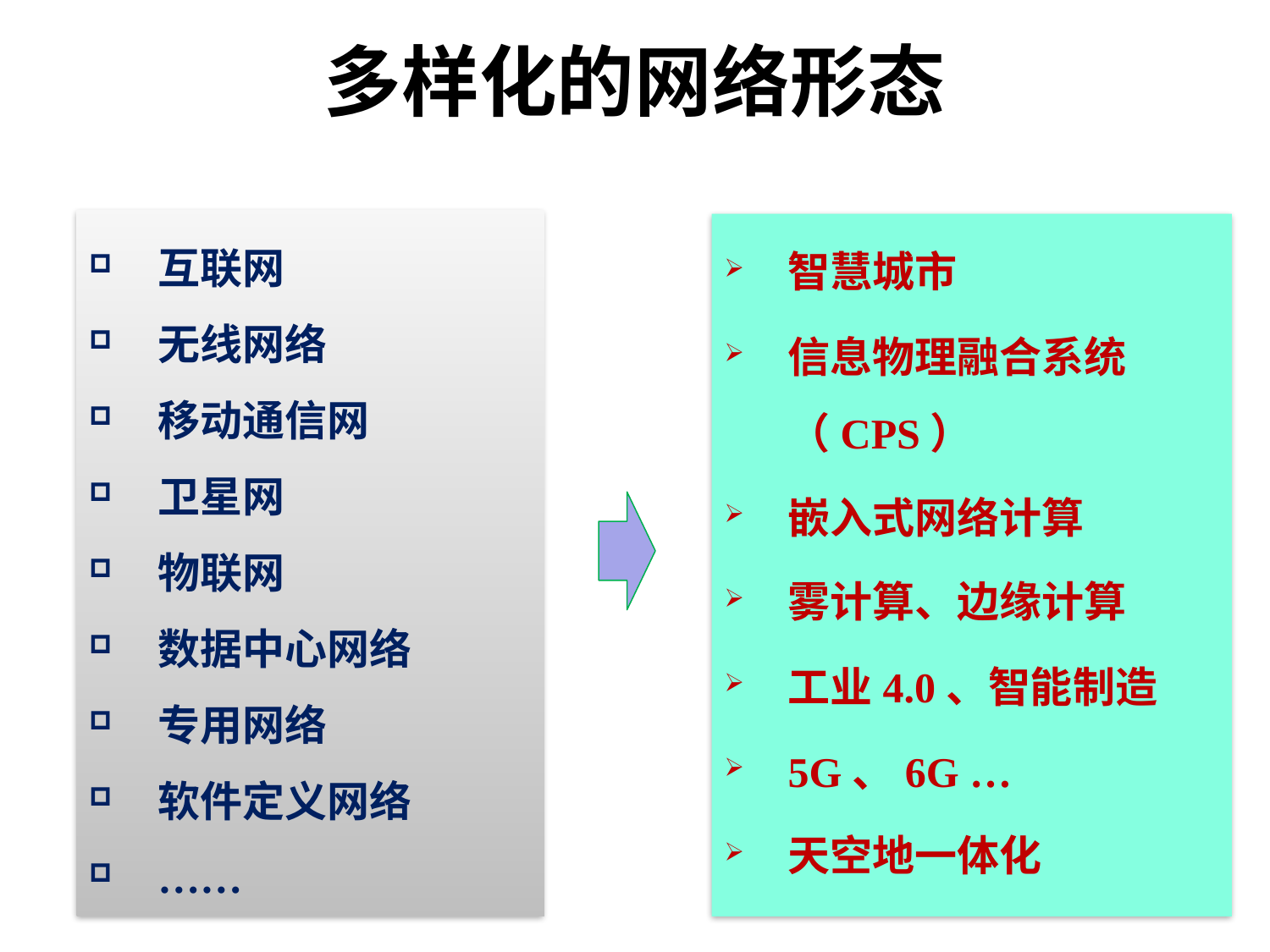

# 多样化的网络形态
互联网
无线网络
移动通信网
卫星网
物联网
数据中心网络
专用网络
软件定义网络
……
智慧城市
信息物理融合系统（CPS）
嵌入式网络计算
雾计算、边缘计算
工业4.0、智能制造
5G、6G …
天空地一体化